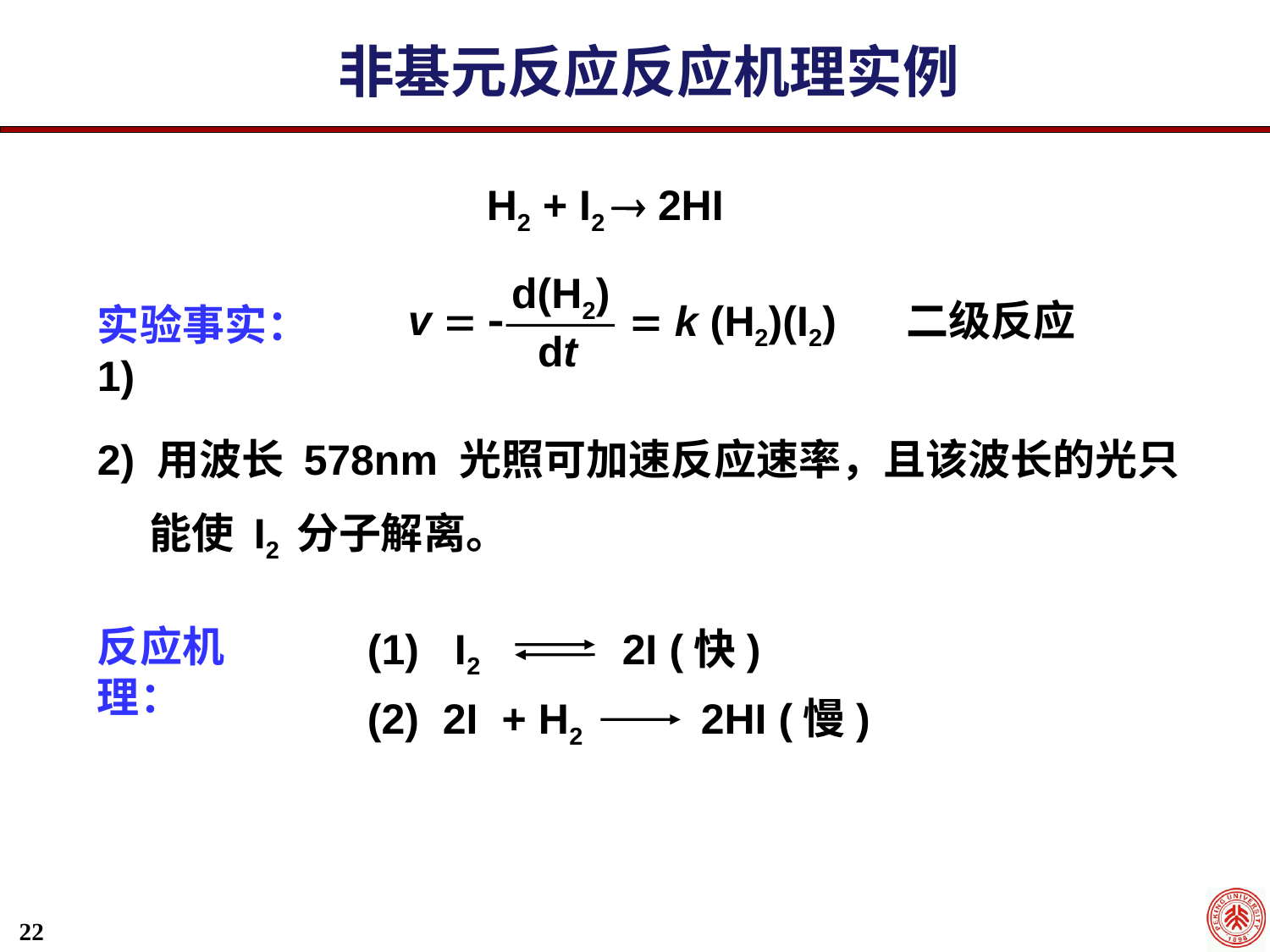

非基元反应反应机理实例

H2 + I2 → 2HI
d(H2)
v = −
= k (H2)(I2)     二级反应
实验事实：1)
dt

2) 用波长 578nm 光照可加速反应速率，且该波长的光只能使 I2 分子解离。
反应机理：
(1)   I2            2I (快)

(2)  2I  + H2          2HI (慢)

22